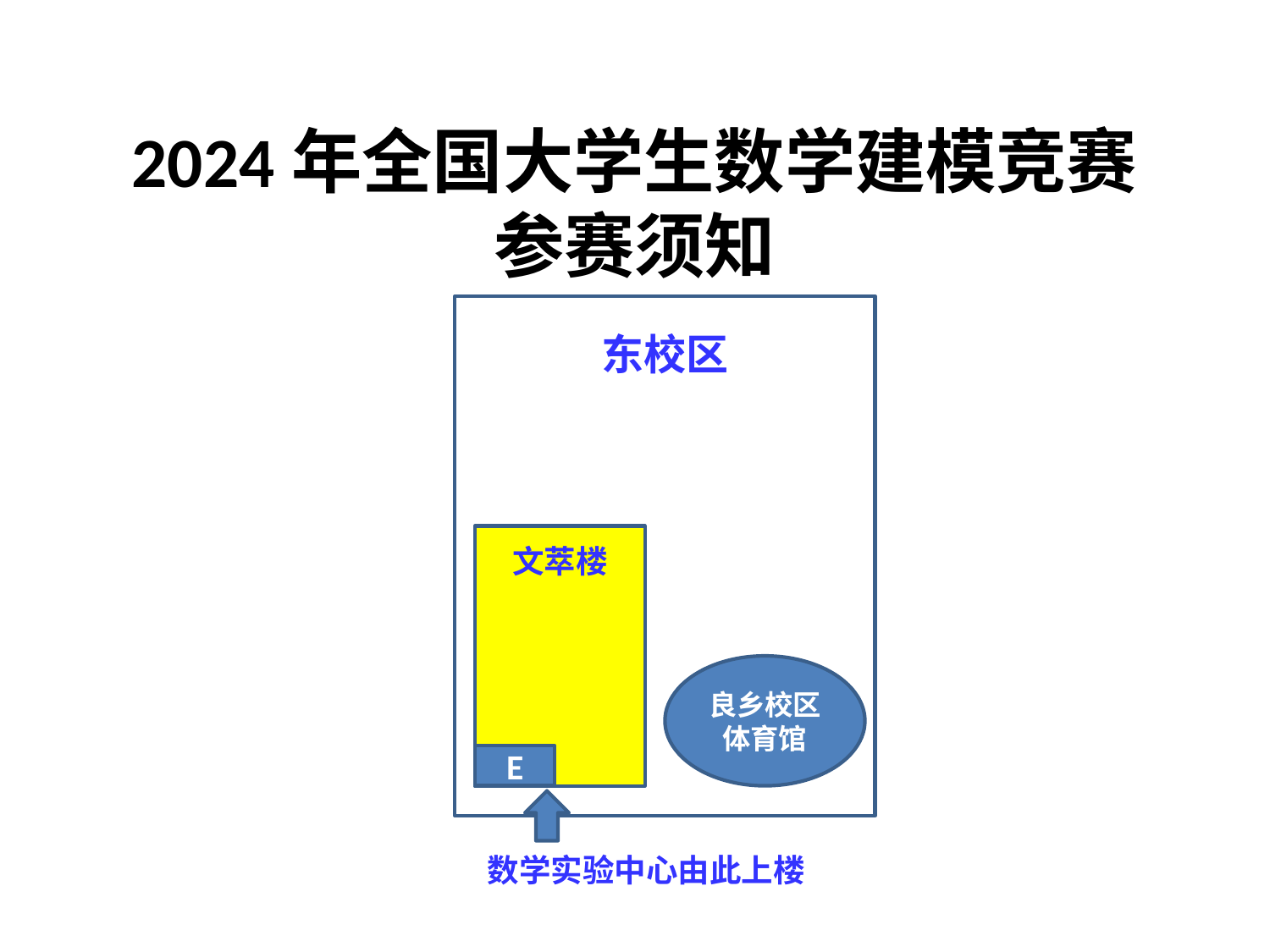

# 2024年全国大学生数学建模竞赛 参赛须知
东校区

文萃楼

良乡校区体育馆
E

数学实验中心由此上楼